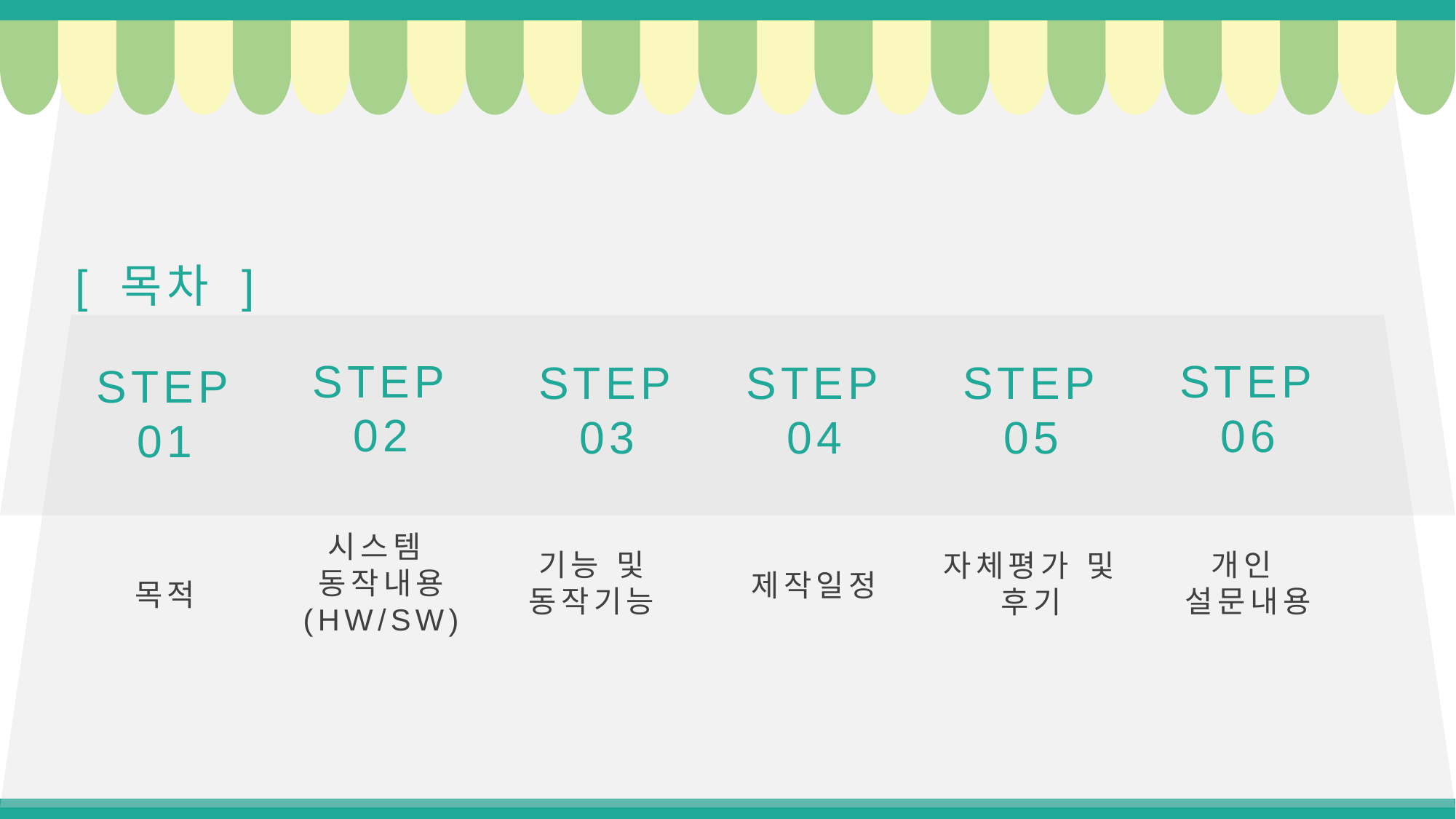

[ 목차 ]

STEP 02
STEP 06
STEP 04
STEP 05
STEP 03
STEP 01
시스템
동작내용
(HW/SW)
기능 및
동작기능
개인
설문내용
자체평가 및 후기
제작일정
목적